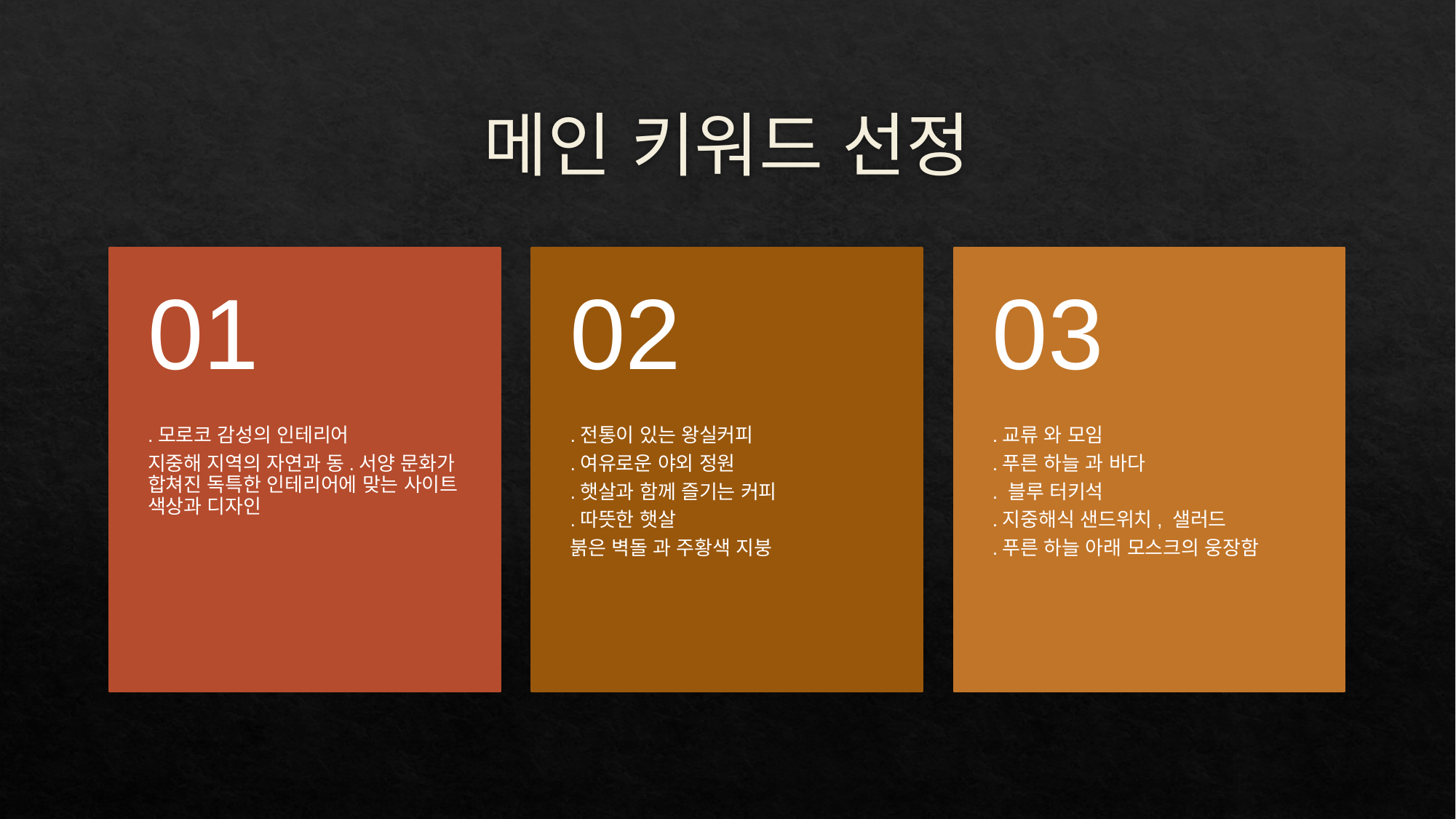

# 메인 키워드 선정
.모로코 감성의 인테리어
지중해 지역의 자연과 동.서양 문화가 합쳐진 독특한 인테리어에 맞는 사이트 색상과 디자인
01
.전통이 있는 왕실커피
.여유로운 야외 정원
.햇살과 함께 즐기는 커피
.따뜻한 햇살
붉은 벽돌 과 주황색 지붕
02
.교류 와 모임
.푸른 하늘 과 바다
. 블루 터키석
.지중해식 샌드위치, 샐러드
.푸른 하늘 아래 모스크의 웅장함

03